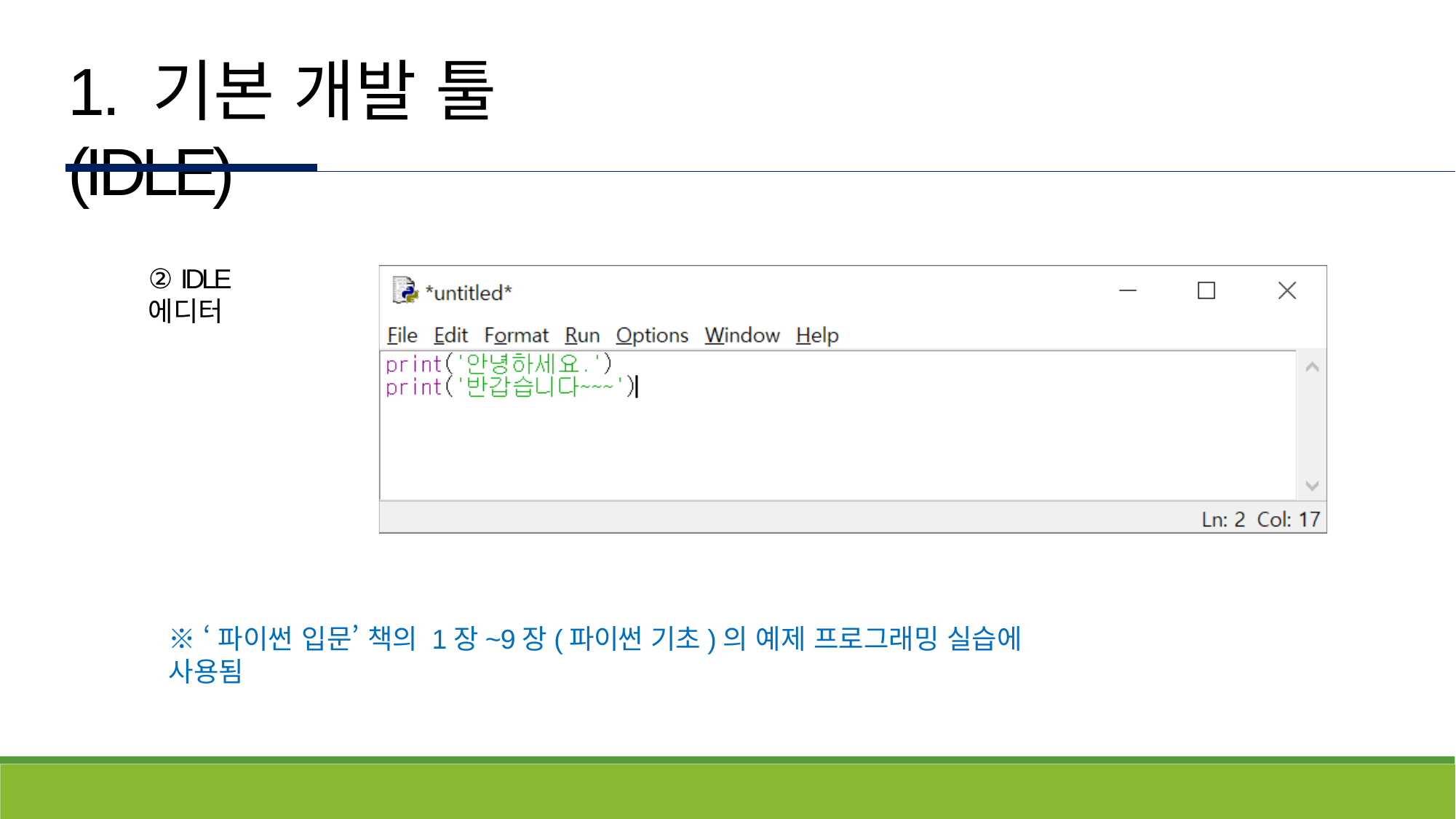

# 1. 기본 개발 툴(IDLE)

② IDLE 에디터

※ ‘파이썬 입문’ 책의 1장~9장(파이썬 기초)의 예제 프로그래밍 실습에 사용됨